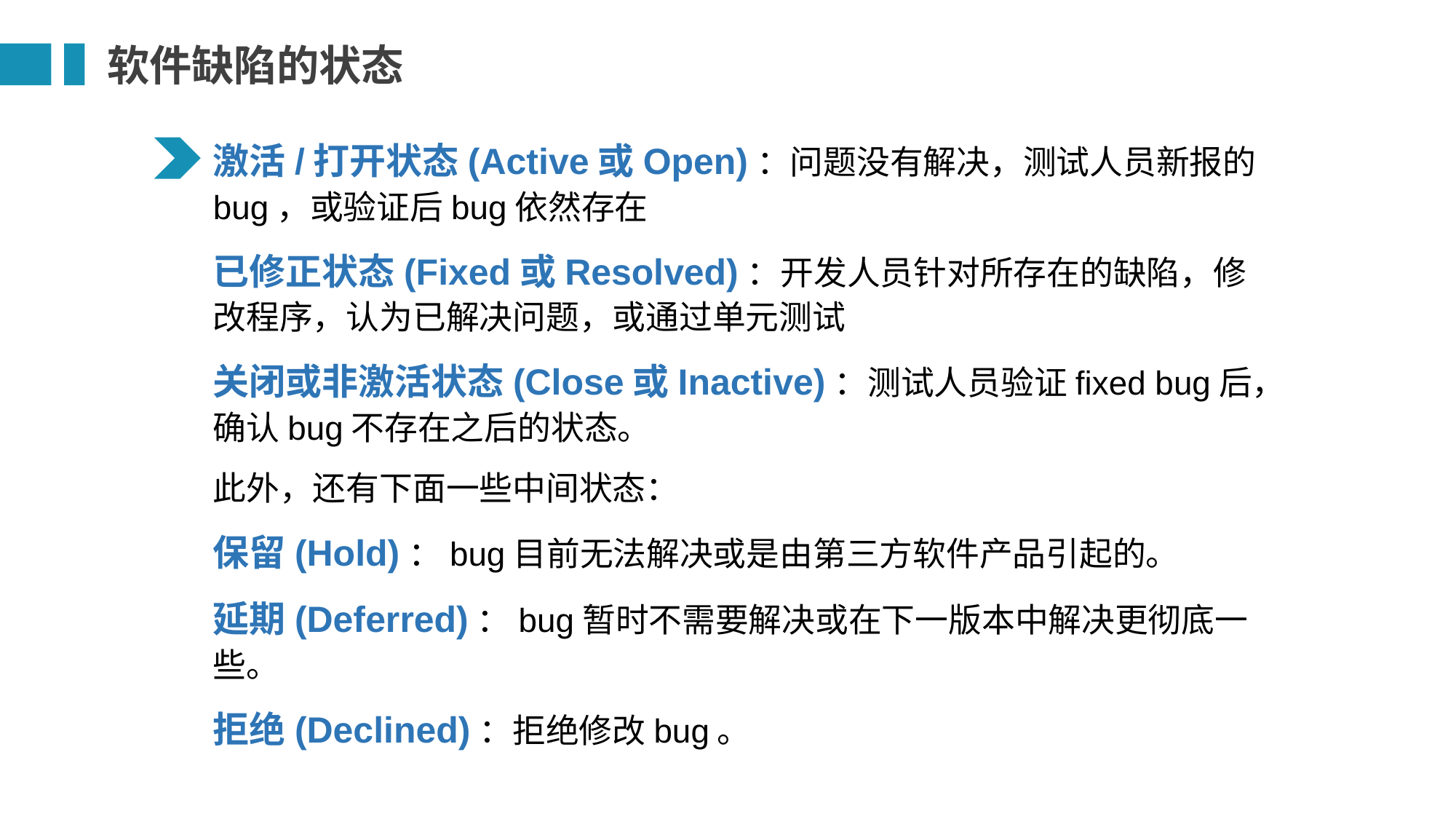

软件缺陷的状态

激活/打开状态(Active或Open)：问题没有解决，测试人员新报的bug，或验证后bug依然存在
已修正状态(Fixed或Resolved)：开发人员针对所存在的缺陷，修改程序，认为已解决问题，或通过单元测试
关闭或非激活状态(Close或Inactive)：测试人员验证fixed bug后，确认bug不存在之后的状态。
此外，还有下面一些中间状态：
保留(Hold)：bug目前无法解决或是由第三方软件产品引起的。
延期(Deferred)：bug暂时不需要解决或在下一版本中解决更彻底一些。
拒绝(Declined)：拒绝修改bug。
33